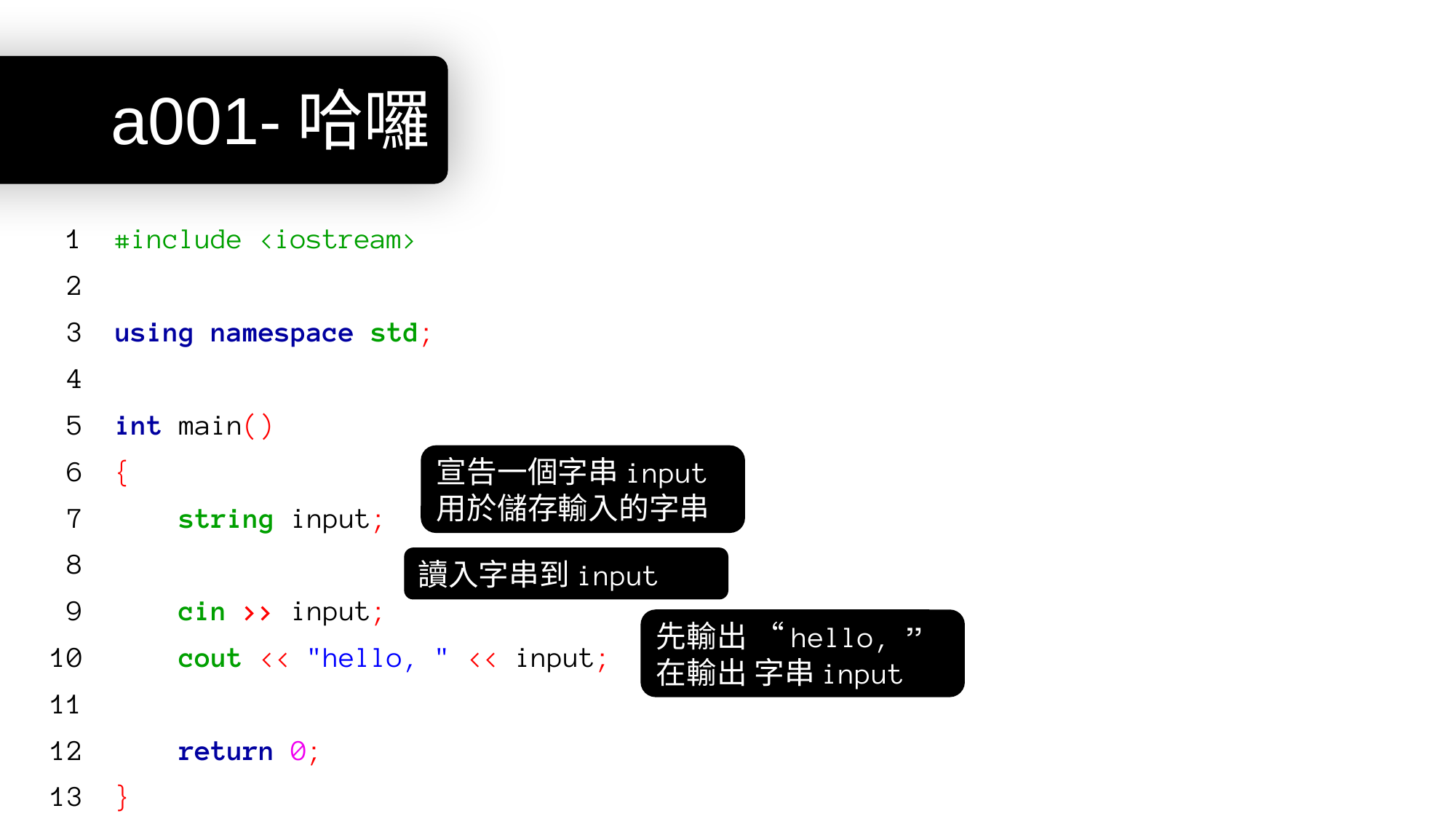

# a001-哈囉

 1  #include <iostream>
 2
 3  using namespace std;
 4
 5  int main()
 6  {
 7      string input;
 8
 9      cin >> input;
10      cout << "hello, " << input;
11
12      return 0;
13  }
宣告一個字串input
用於儲存輸入的字串
讀入字串到input
先輸出 “hello, ”
在輸出 字串input